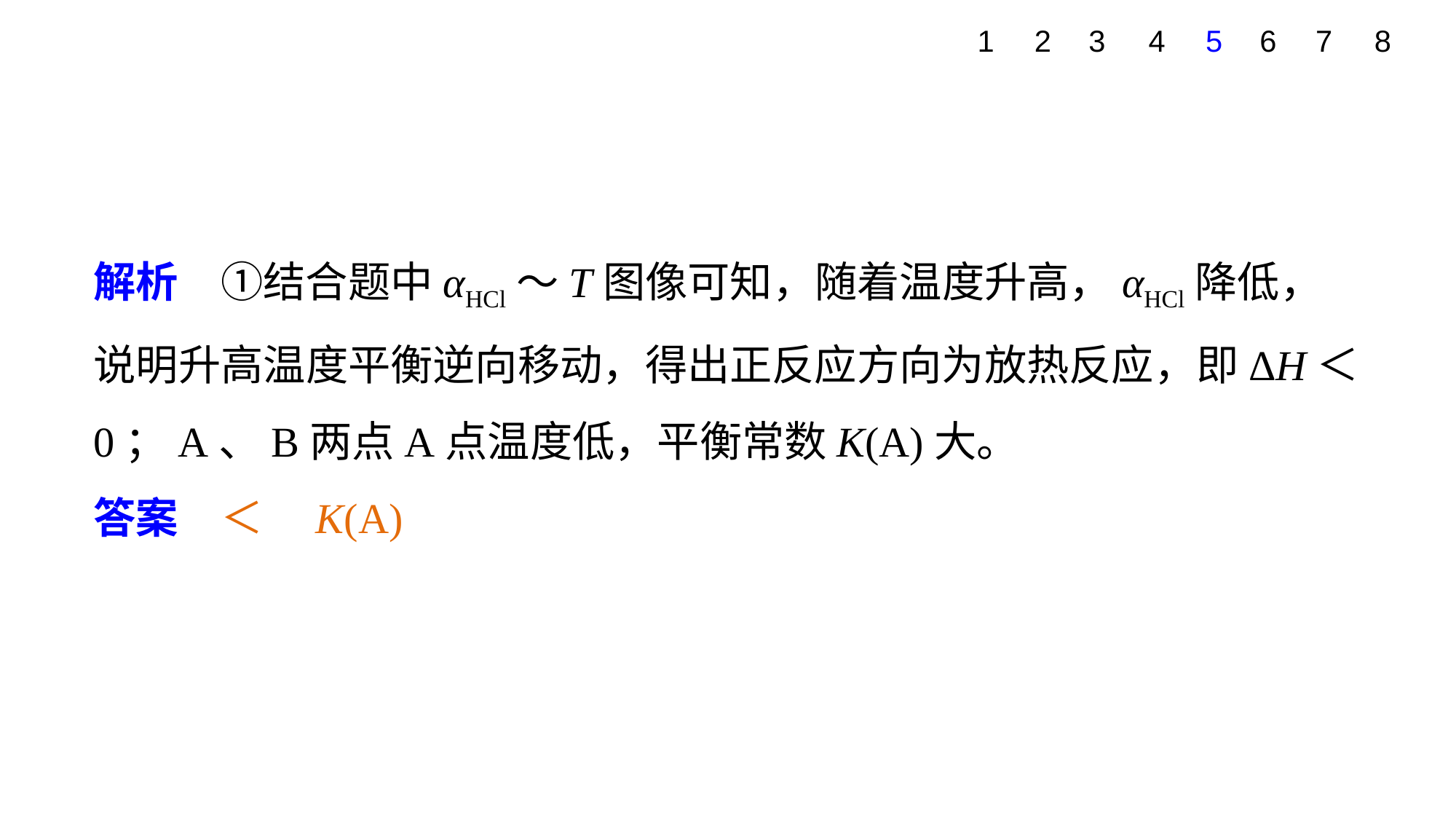

7
1
2
3
4
5
6
8
解析　①结合题中αHCl～T图像可知，随着温度升高，αHCl降低，说明升高温度平衡逆向移动，得出正反应方向为放热反应，即ΔH＜0；A、B两点A点温度低，平衡常数K(A)大。
答案　＜　K(A)